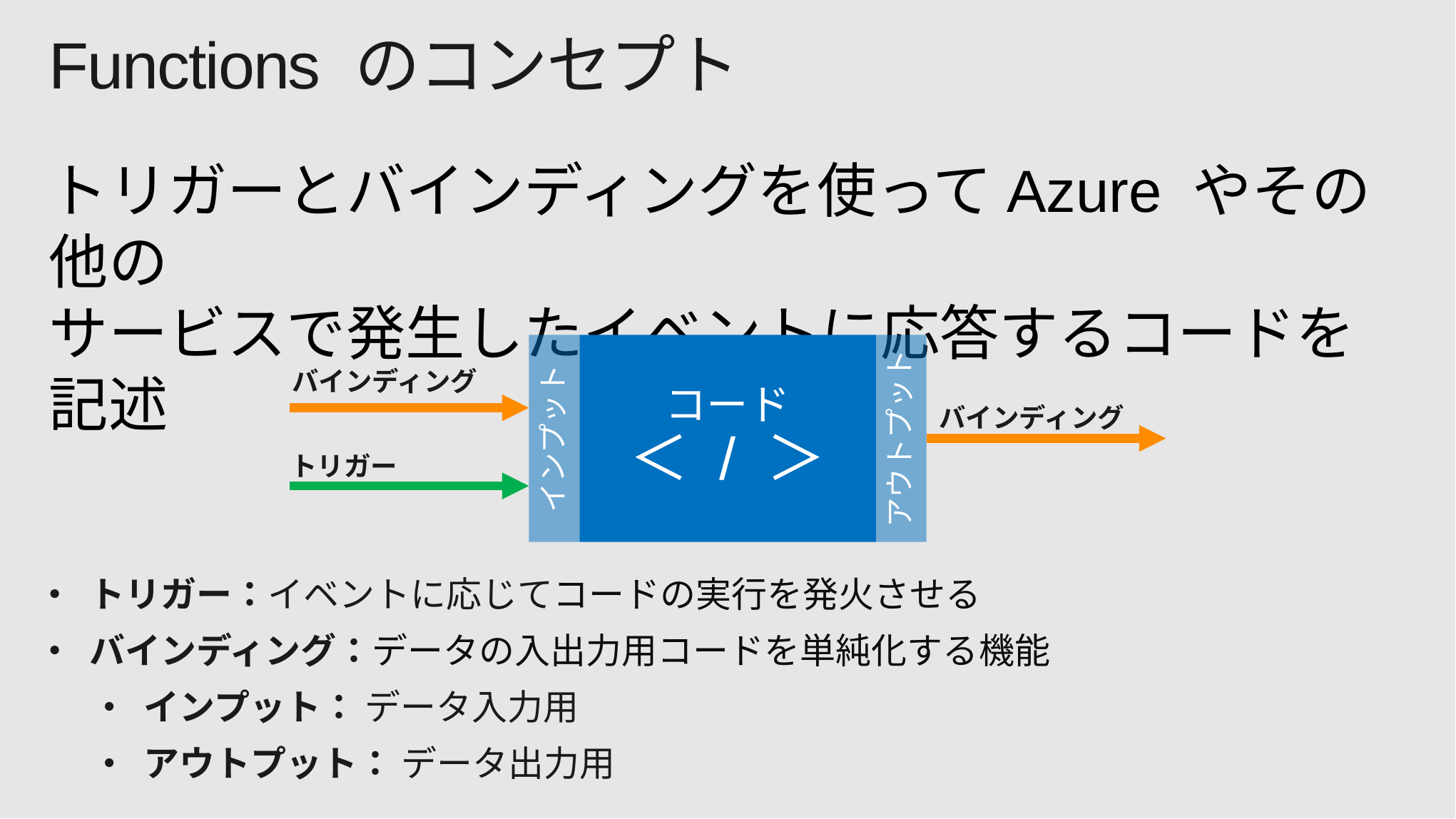

# Functions のコンセプト
トリガーとバインディングを使ってAzure やその他の
サービスで発生したイベントに応答するコードを記述

インプット
コード
＜ / ＞
アウトプット
バインディング
バインディング
トリガー
トリガー：イベントに応じてコードの実行を発火させる
バインディング：データの入出力用コードを単純化する機能
インプット： データ入力用
アウトプット： データ出力用